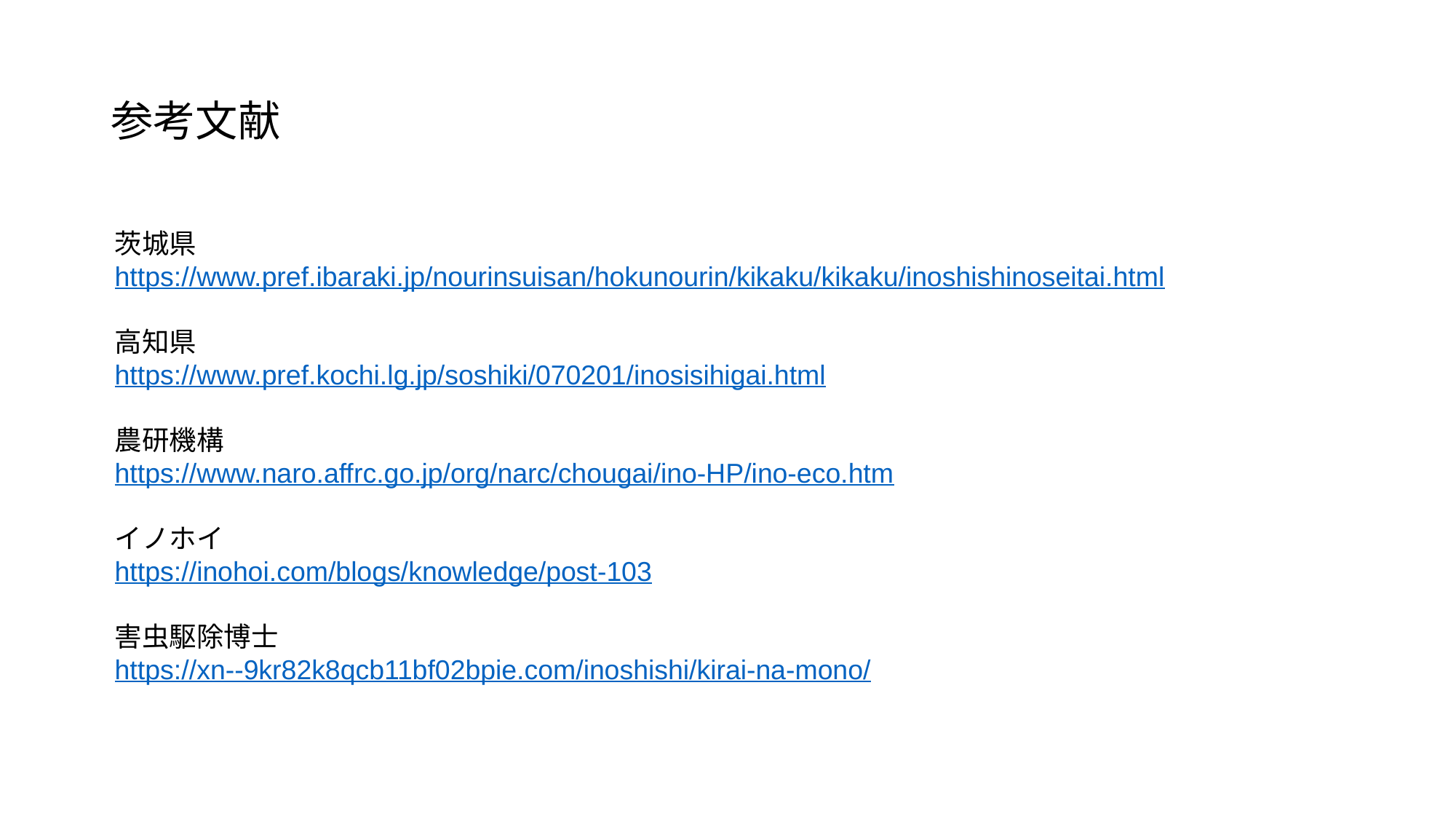

# 参考文献
茨城県
https://www.pref.ibaraki.jp/nourinsuisan/hokunourin/kikaku/kikaku/inoshishinoseitai.html

高知県
https://www.pref.kochi.lg.jp/soshiki/070201/inosisihigai.html

農研機構
https://www.naro.affrc.go.jp/org/narc/chougai/ino-HP/ino-eco.htm

イノホイ
https://inohoi.com/blogs/knowledge/post-103

害虫駆除博士
https://xn--9kr82k8qcb11bf02bpie.com/inoshishi/kirai-na-mono/